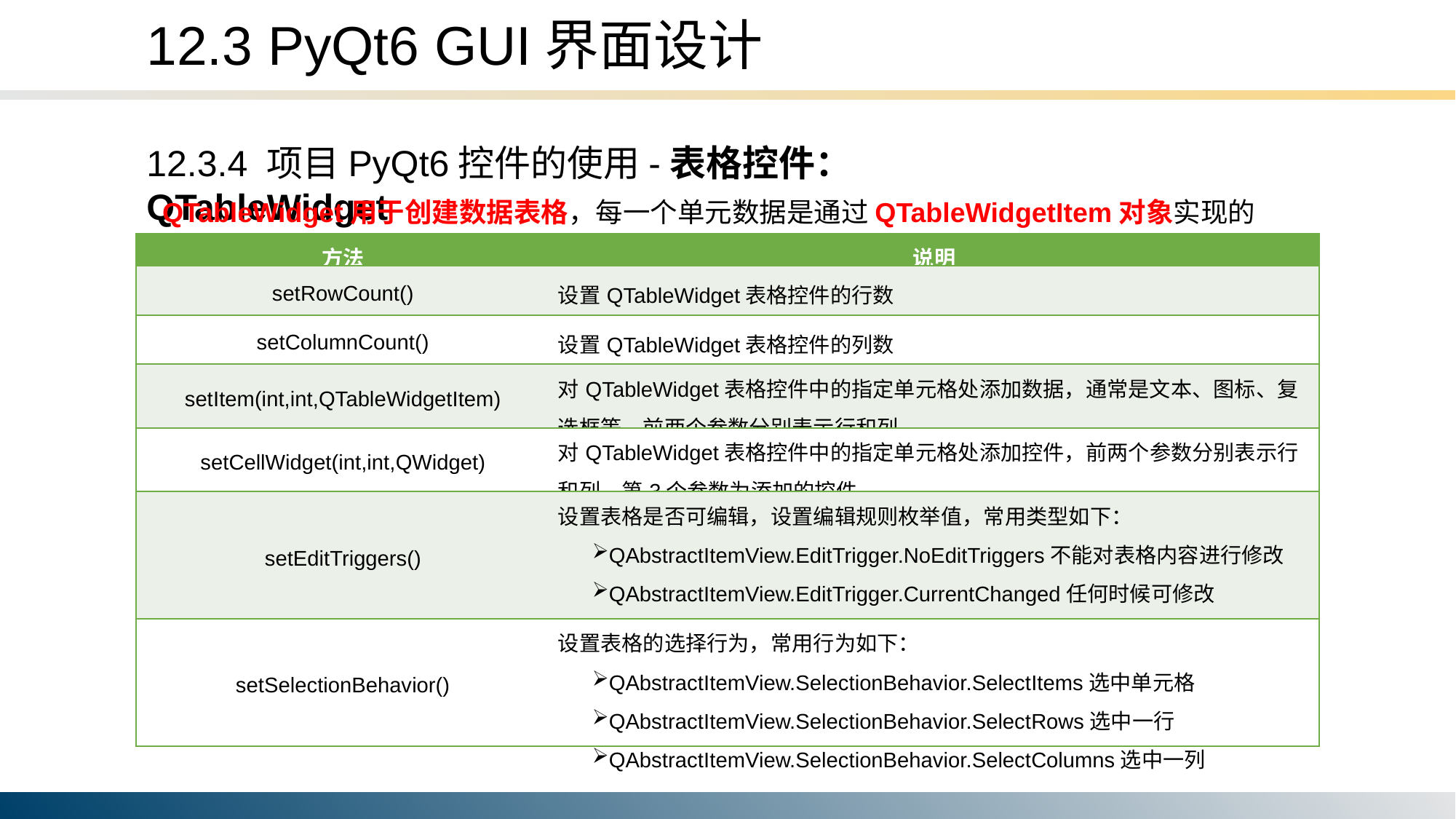

12.3 PyQt6 GUI界面设计
12.3.4 项目PyQt6控件的使用-表格控件：QTableWidget
QTableWidget用于创建数据表格，每一个单元数据是通过QTableWidgetItem对象实现的
| 方法 | 说明 |
| --- | --- |
| setRowCount() | 设置QTableWidget表格控件的行数 |
| setColumnCount() | 设置QTableWidget表格控件的列数 |
| setItem(int,int,QTableWidgetItem) | 对QTableWidget表格控件中的指定单元格处添加数据，通常是文本、图标、复选框等，前两个参数分别表示行和列 |
| setCellWidget(int,int,QWidget) | 对QTableWidget表格控件中的指定单元格处添加控件，前两个参数分别表示行和列，第3个参数为添加的控件 |
| setEditTriggers() | 设置表格是否可编辑，设置编辑规则枚举值，常用类型如下： QAbstractItemView.EditTrigger.NoEditTriggers不能对表格内容进行修改 QAbstractItemView.EditTrigger.CurrentChanged任何时候可修改 QAbstractItemView.EditTrigger.DoubleClicked双击时修改 |
| setSelectionBehavior() | 设置表格的选择行为，常用行为如下： QAbstractItemView.SelectionBehavior.SelectItems选中单元格 QAbstractItemView.SelectionBehavior.SelectRows选中一行 QAbstractItemView.SelectionBehavior.SelectColumns选中一列 |